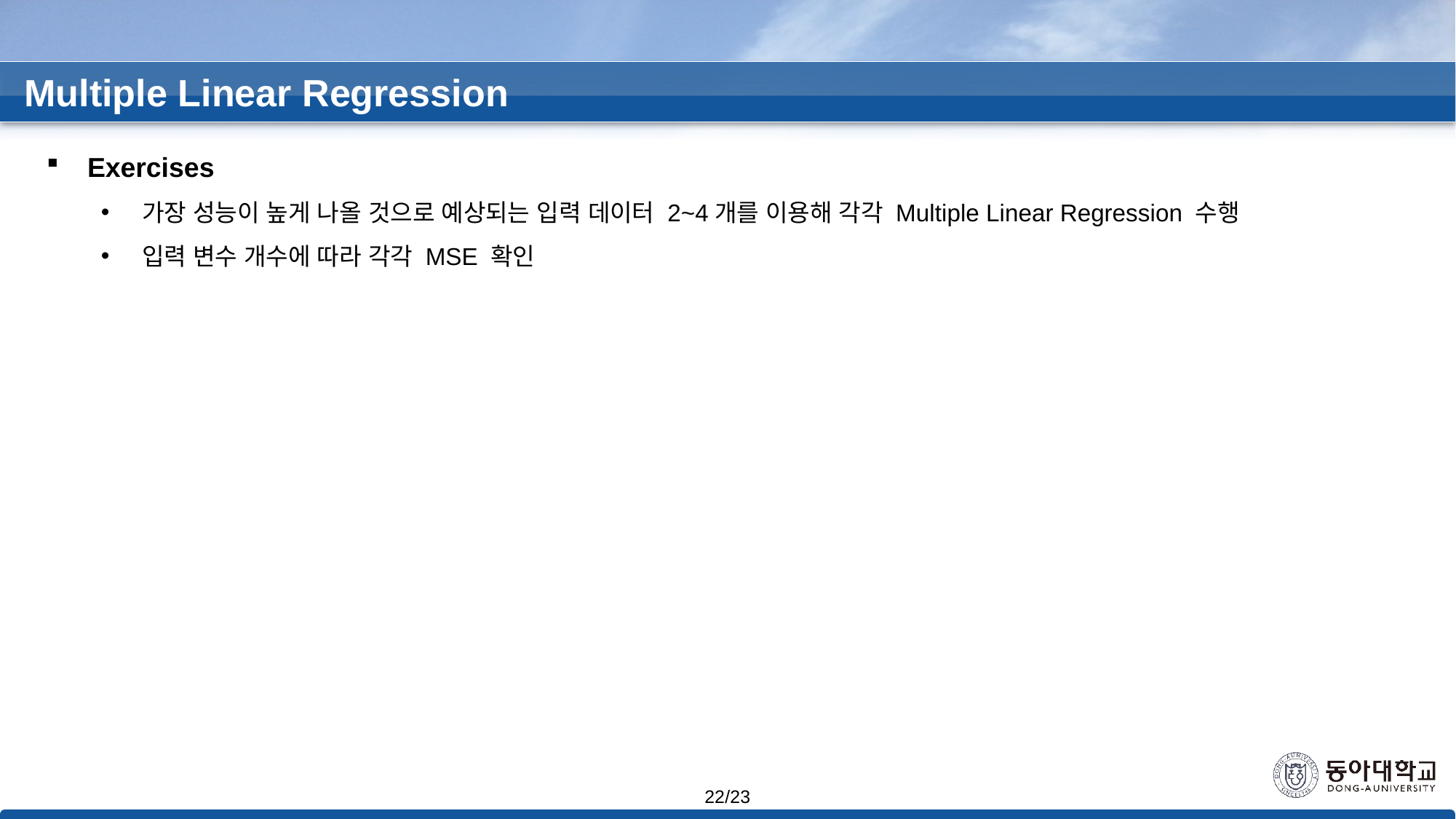

Multiple Linear Regression
Exercises
가장 성능이 높게 나올 것으로 예상되는 입력 데이터 2~4개를 이용해 각각 Multiple Linear Regression 수행
입력 변수 개수에 따라 각각 MSE 확인